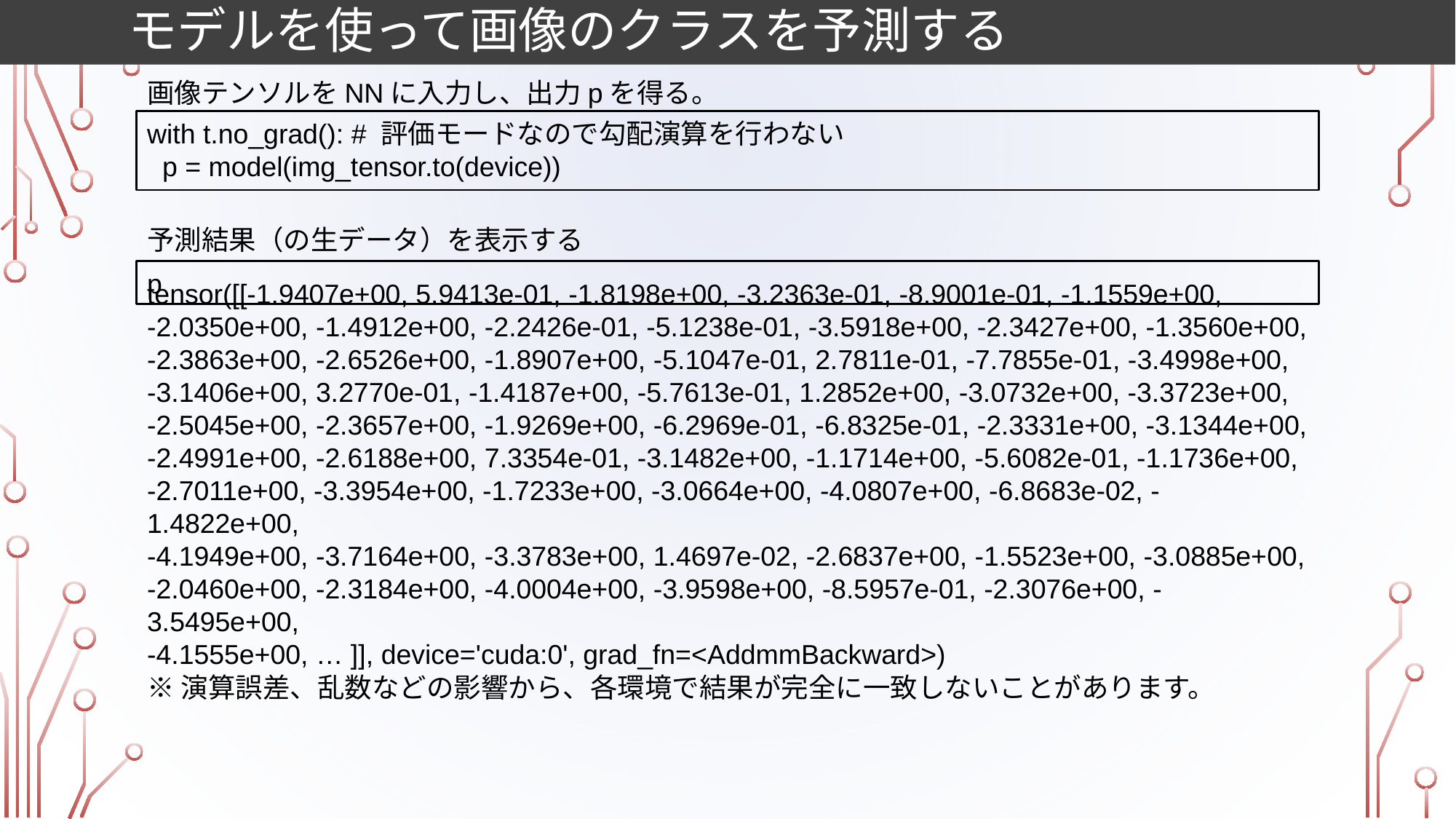

# モデルを使って画像のクラスを予測する

画像テンソルをNNに入力し、出力pを得る。
with t.no_grad(): # 評価モードなので勾配演算を行わない
  p = model(img_tensor.to(device))
予測結果（の生データ）を表示する
p
tensor([[-1.9407e+00, 5.9413e-01, -1.8198e+00, -3.2363e-01, -8.9001e-01, -1.1559e+00,
-2.0350e+00, -1.4912e+00, -2.2426e-01, -5.1238e-01, -3.5918e+00, -2.3427e+00, -1.3560e+00,
-2.3863e+00, -2.6526e+00, -1.8907e+00, -5.1047e-01, 2.7811e-01, -7.7855e-01, -3.4998e+00,
-3.1406e+00, 3.2770e-01, -1.4187e+00, -5.7613e-01, 1.2852e+00, -3.0732e+00, -3.3723e+00,
-2.5045e+00, -2.3657e+00, -1.9269e+00, -6.2969e-01, -6.8325e-01, -2.3331e+00, -3.1344e+00,
-2.4991e+00, -2.6188e+00, 7.3354e-01, -3.1482e+00, -1.1714e+00, -5.6082e-01, -1.1736e+00,
-2.7011e+00, -3.3954e+00, -1.7233e+00, -3.0664e+00, -4.0807e+00, -6.8683e-02, -1.4822e+00,
-4.1949e+00, -3.7164e+00, -3.3783e+00, 1.4697e-02, -2.6837e+00, -1.5523e+00, -3.0885e+00,
-2.0460e+00, -2.3184e+00, -4.0004e+00, -3.9598e+00, -8.5957e-01, -2.3076e+00, -3.5495e+00,
-4.1555e+00, … ]], device='cuda:0', grad_fn=<AddmmBackward>)
※演算誤差、乱数などの影響から、各環境で結果が完全に一致しないことがあります。